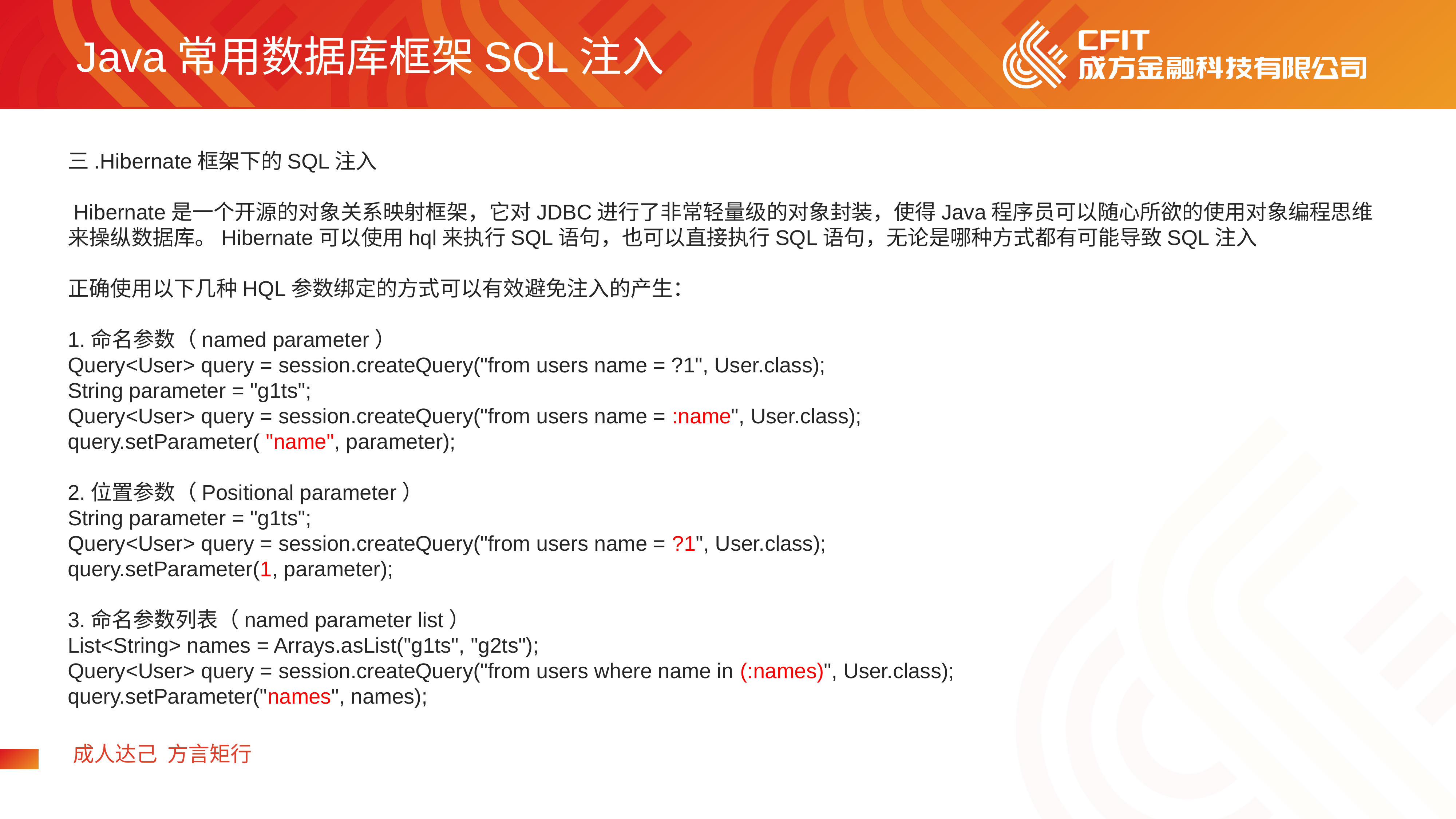

Java常用数据库框架SQL注入
三.Hibernate框架下的SQL注入

​ Hibernate是一个开源的对象关系映射框架，它对JDBC进行了非常轻量级的对象封装，使得Java程序员可以随心所欲的使用对象编程思维来操纵数据库。Hibernate可以使用hql来执行SQL语句，也可以直接执行SQL语句，无论是哪种方式都有可能导致SQL注入

正确使用以下几种HQL参数绑定的方式可以有效避免注入的产生：

1.命名参数（named parameter）
Query<User> query = session.createQuery("from users name = ?1", User.class);
String parameter = "g1ts";
Query<User> query = session.createQuery("from users name = :name", User.class);
query.setParameter( "name", parameter);

2.位置参数（Positional parameter）
String parameter = "g1ts";
Query<User> query = session.createQuery("from users name = ?1", User.class);
query.setParameter(1, parameter);

3.命名参数列表（named parameter list）
List<String> names = Arrays.asList("g1ts", "g2ts");
Query<User> query = session.createQuery("from users where name in (:names)", User.class);
query.setParameter("names", names);